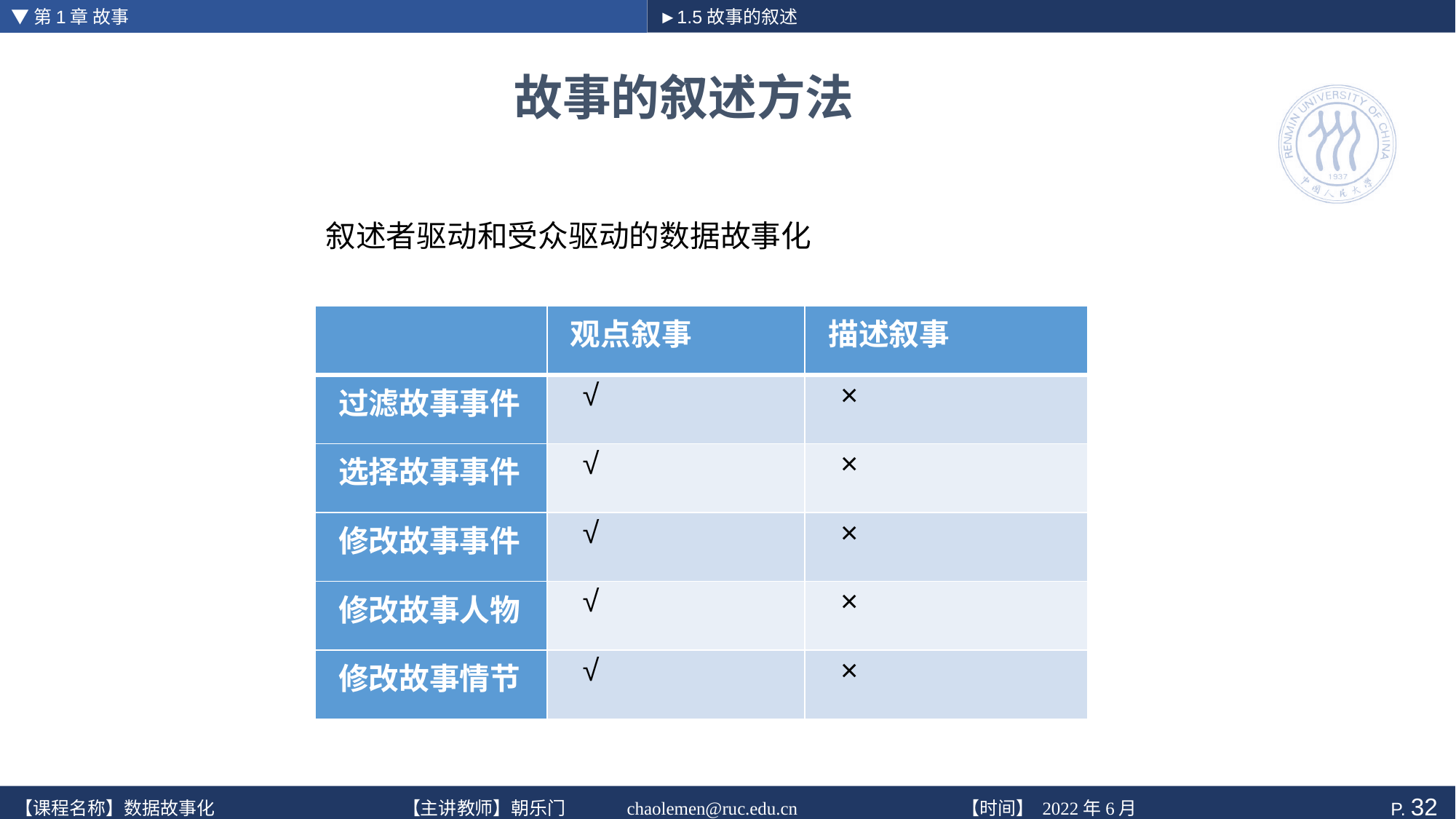

▼第1章 故事
►1.5故事的叙述
# 故事的叙述方法
叙述者驱动和受众驱动的数据故事化
|  | 观点叙事 | 描述叙事 |
| --- | --- | --- |
| 过滤故事事件 | √ | × |
| 选择故事事件 | √ | × |
| 修改故事事件 | √ | × |
| 修改故事人物 | √ | × |
| 修改故事情节 | √ | × |